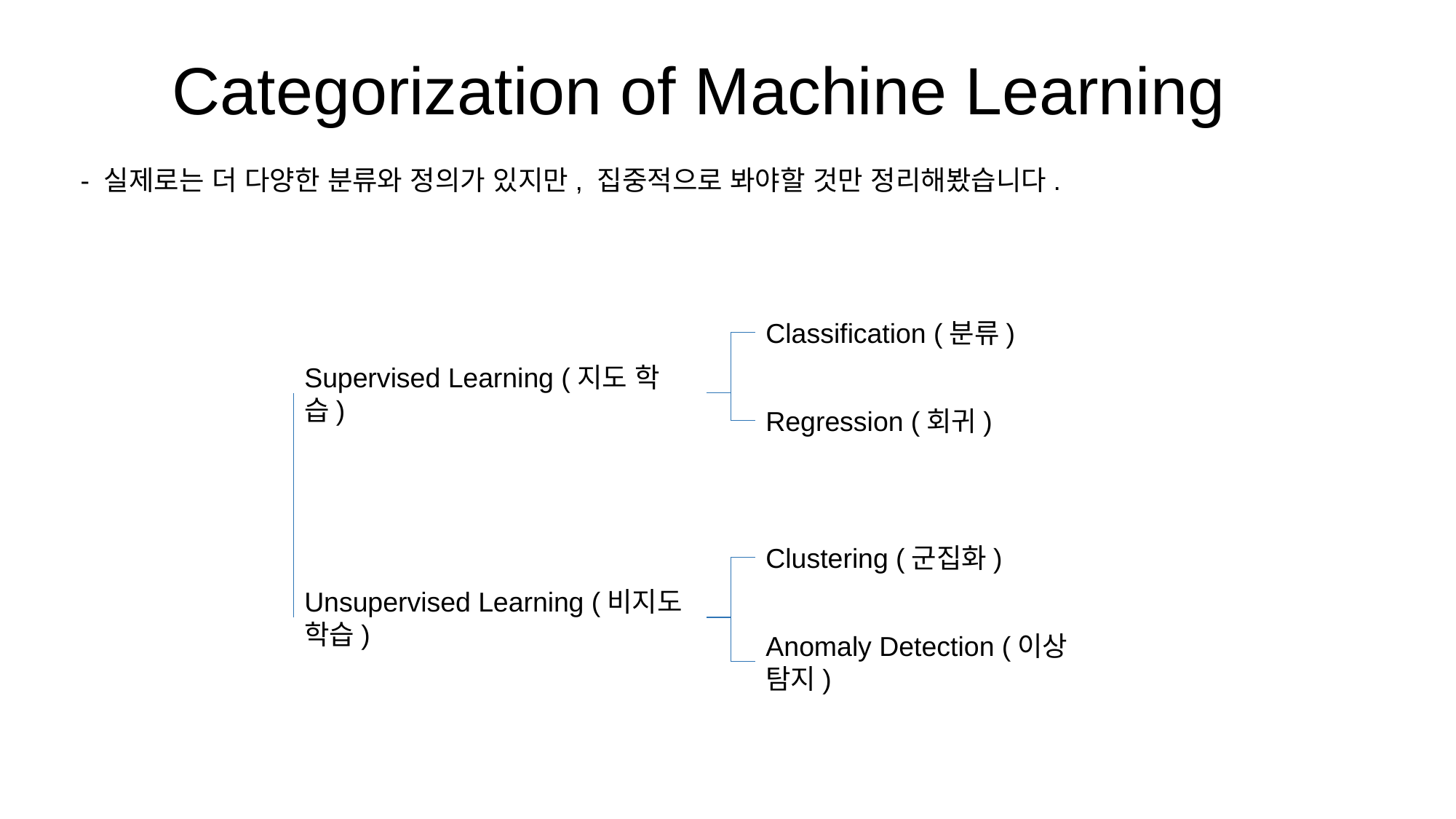

Categorization of Machine Learning
- 실제로는 더 다양한 분류와 정의가 있지만, 집중적으로 봐야할 것만 정리해봤습니다.
Classification (분류)
Supervised Learning (지도 학습)
Regression (회귀)
Clustering (군집화)
Unsupervised Learning (비지도 학습)
Anomaly Detection (이상 탐지)